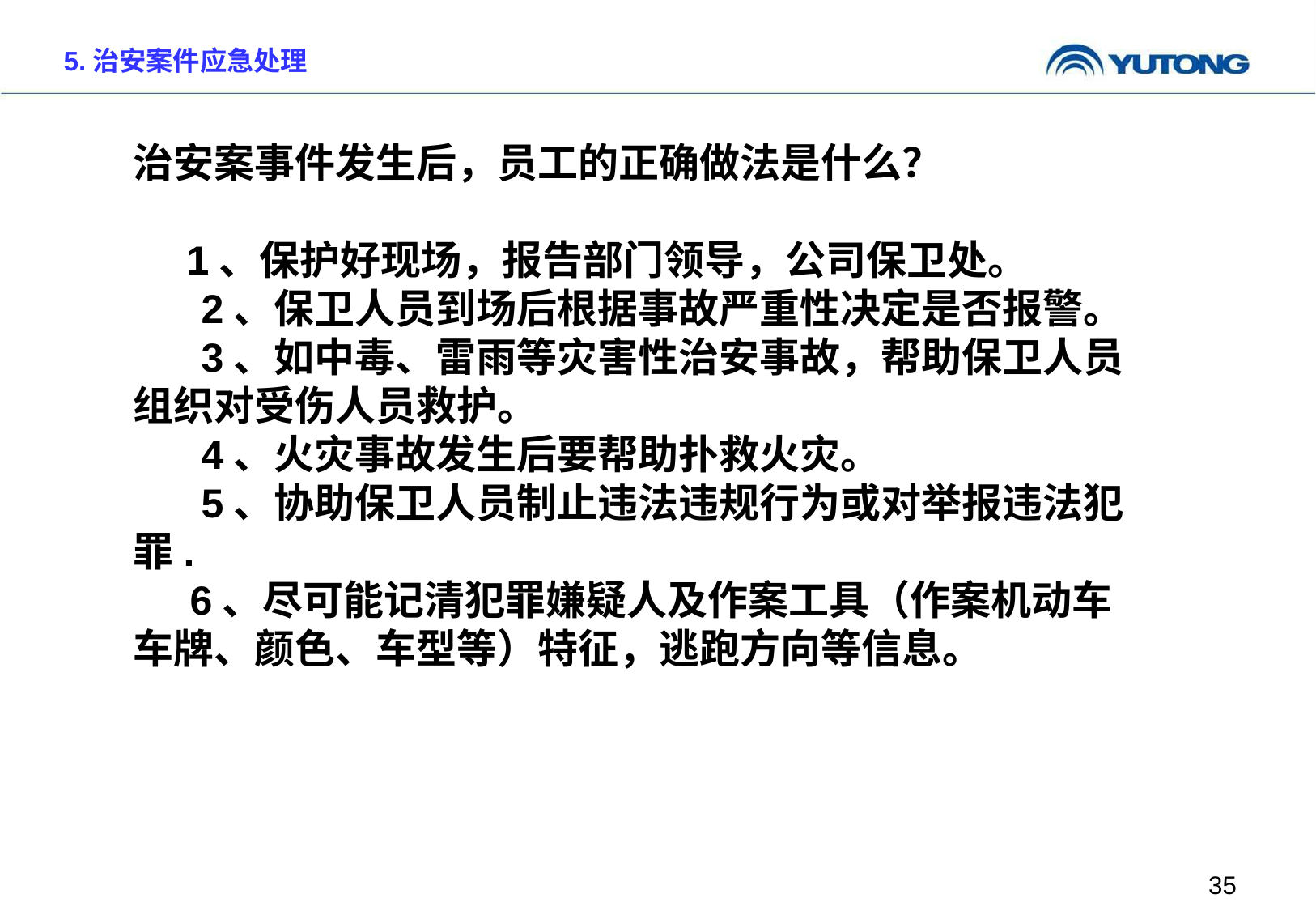

5.治安案件应急处理

治安案事件发生后，员工的正确做法是什么？

      1、保护好现场，报告部门领导，公司保卫处。
      2、保卫人员到场后根据事故严重性决定是否报警。
      3、如中毒、雷雨等灾害性治安事故，帮助保卫人员组织对受伤人员救护。
      4、火灾事故发生后要帮助扑救火灾。
      5、协助保卫人员制止违法违规行为或对举报违法犯罪.
     6、尽可能记清犯罪嫌疑人及作案工具（作案机动车车牌、颜色、车型等）特征，逃跑方向等信息。

35